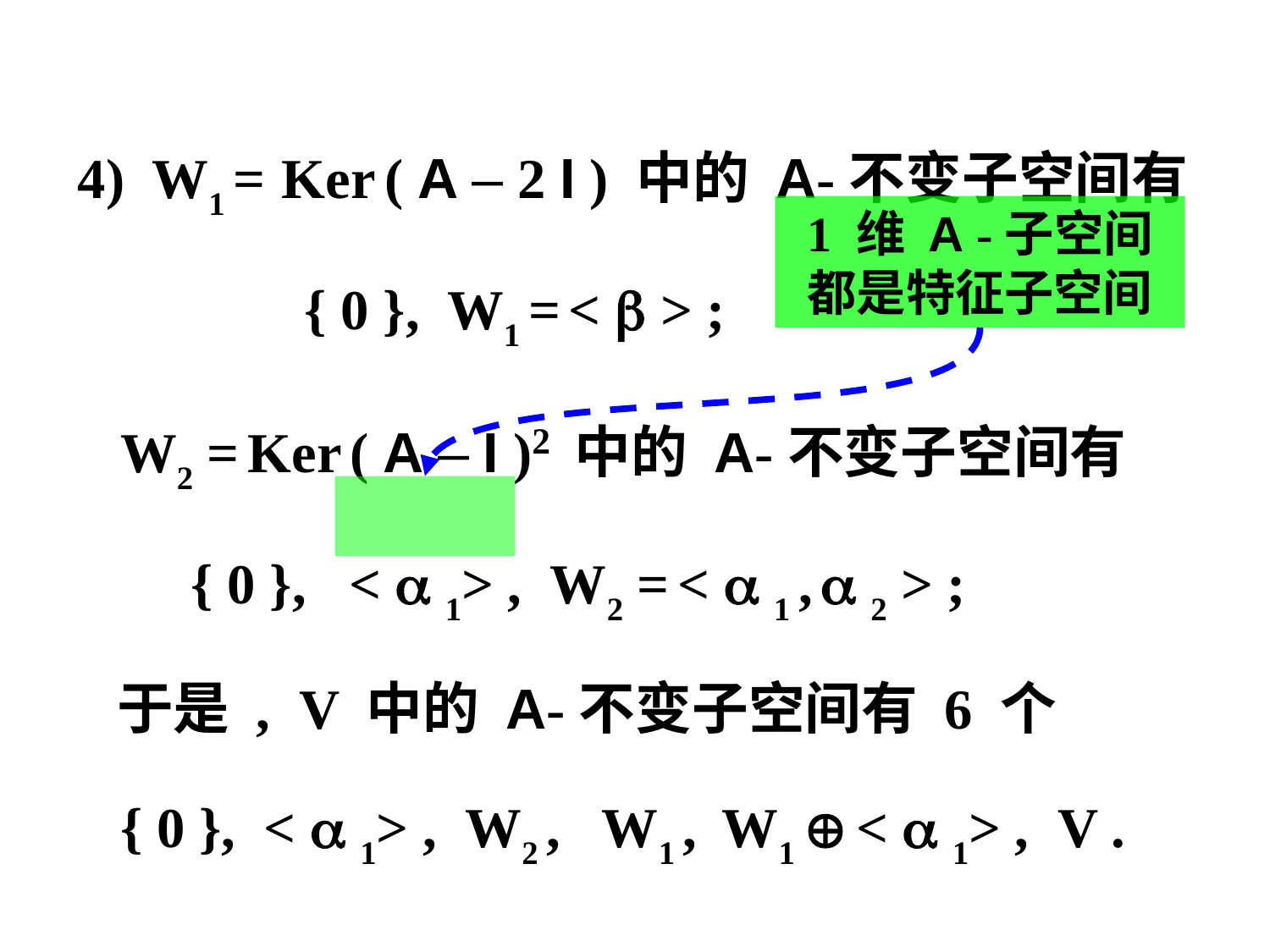

4)  W1 =  Ker ( A – 2 I ) 中的 A-不变子空间有
                { 0 },  W1 = < β > ;
   W2 = Ker ( A – I )2 中的 A-不变子空间有
        { 0 },   < α 1> ,  W2 = < α 1 , α 2 > ;
  于是 ,  V 中的 A-不变子空间有 6 个
   { 0 },  < α 1> ,  W2 ,   W1 ,   W1 ⊕ < α 1> ,  V .
1 维 A -子空间
都是特征子空间